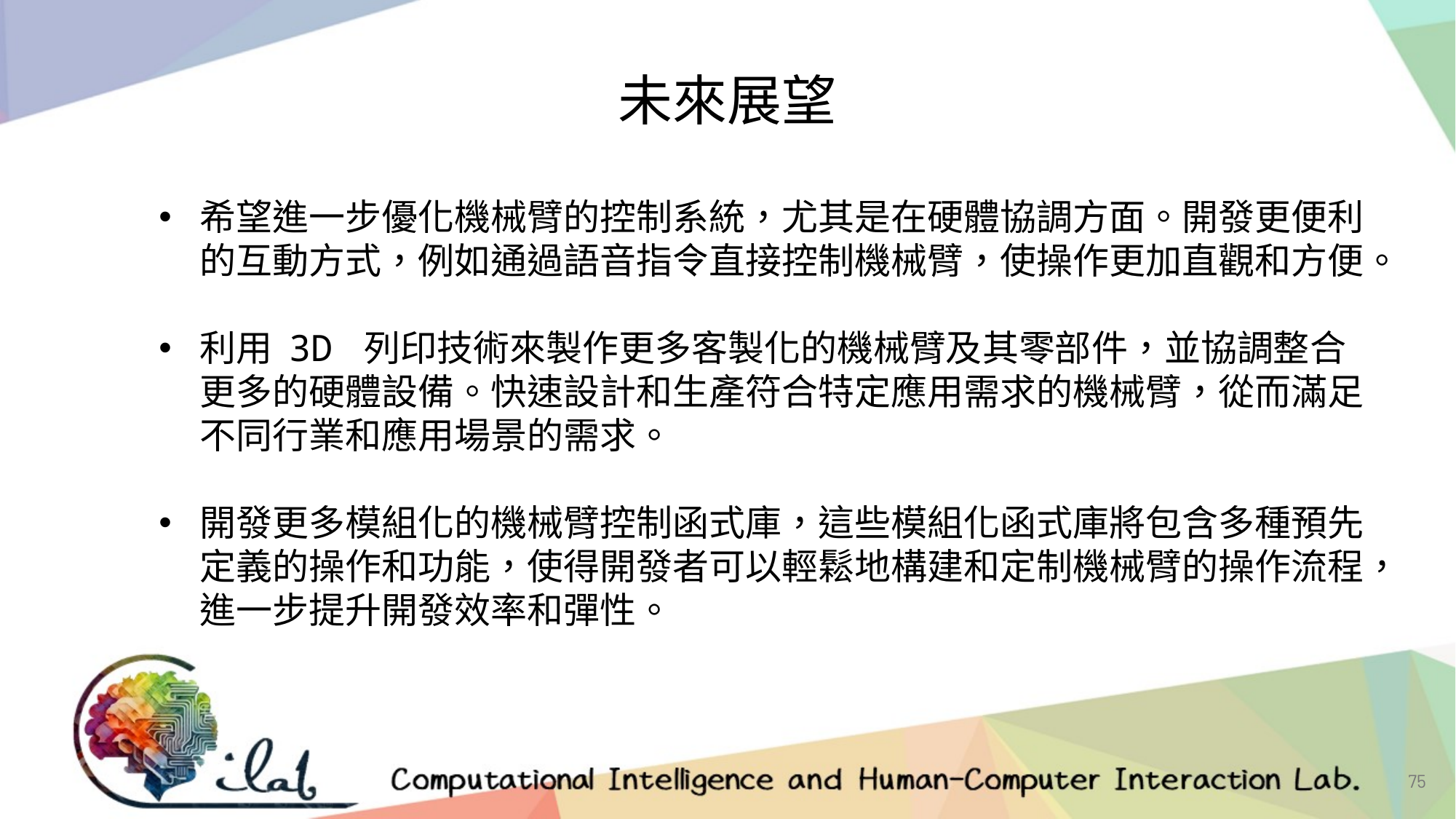

未來展望
希望進一步優化機械臂的控制系統，尤其是在硬體協調方面。開發更便利的互動方式，例如通過語音指令直接控制機械臂，使操作更加直觀和方便。

利用 3D 列印技術來製作更多客製化的機械臂及其零部件，並協調整合更多的硬體設備。快速設計和生產符合特定應用需求的機械臂，從而滿足不同行業和應用場景的需求。

開發更多模組化的機械臂控制函式庫，這些模組化函式庫將包含多種預先定義的操作和功能，使得開發者可以輕鬆地構建和定制機械臂的操作流程，進一步提升開發效率和彈性。
75